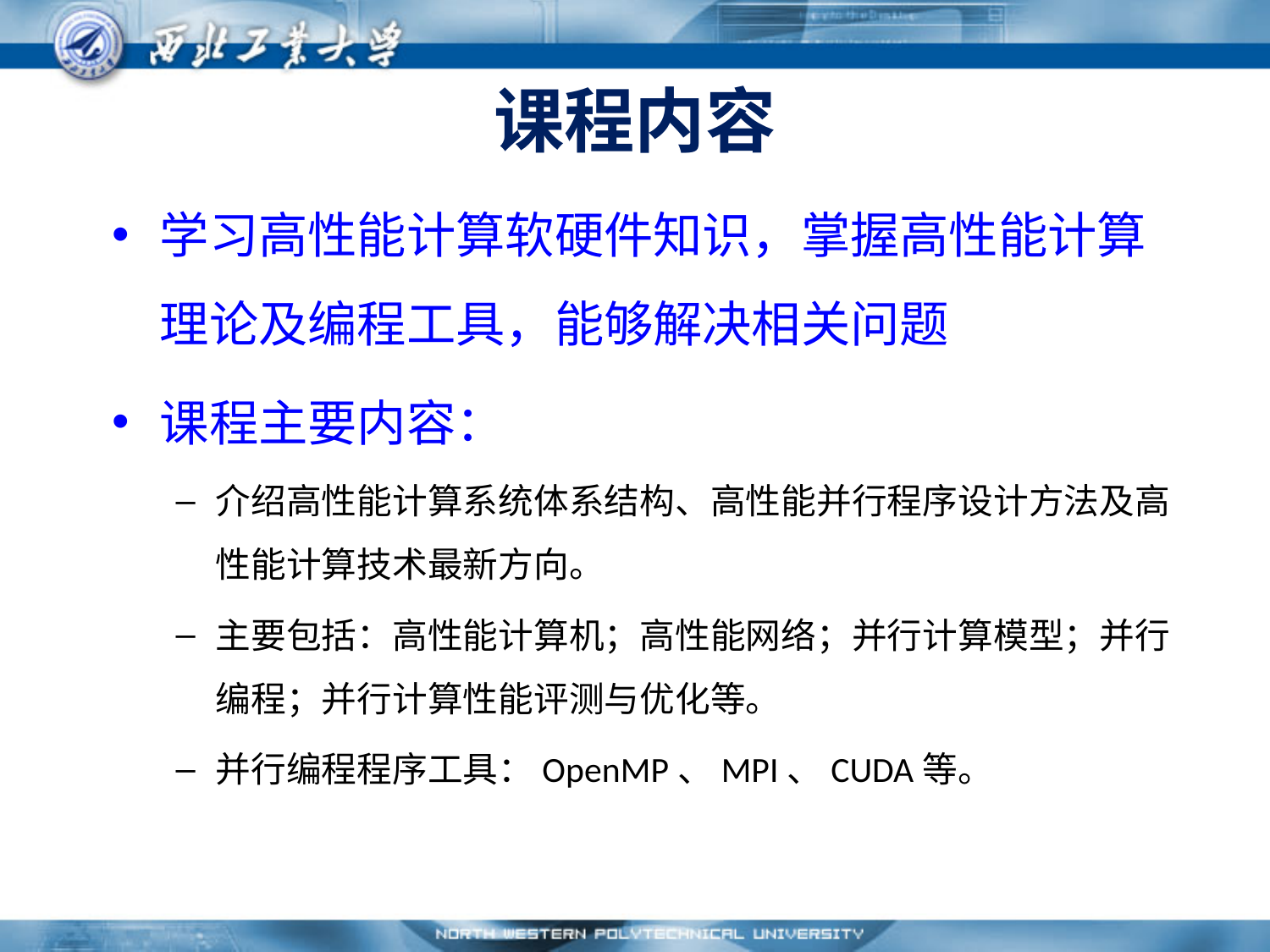

# 课程内容
学习高性能计算软硬件知识，掌握高性能计算理论及编程工具，能够解决相关问题
课程主要内容：
介绍高性能计算系统体系结构、高性能并行程序设计方法及高性能计算技术最新方向。
主要包括：高性能计算机；高性能网络；并行计算模型；并行编程；并行计算性能评测与优化等。
并行编程程序工具：OpenMP、MPI、CUDA等。